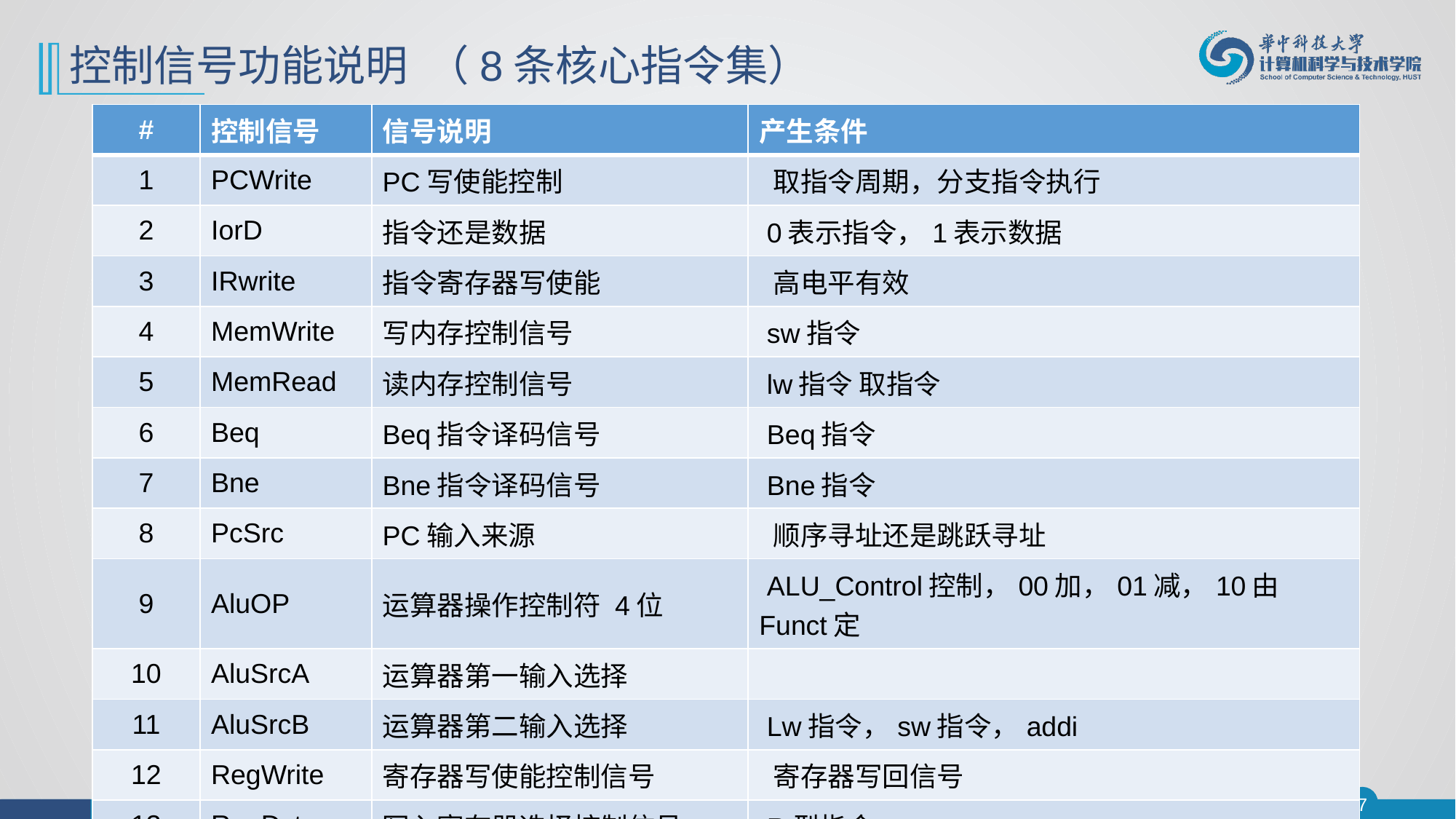

# 控制信号功能说明  （8条核心指令集）
| # | 控制信号 | 信号说明 | 产生条件 |
| --- | --- | --- | --- |
| 1 | PCWrite | PC写使能控制 | 取指令周期，分支指令执行 |
| 2 | IorD | 指令还是数据 | 0表示指令，1表示数据 |
| 3 | IRwrite | 指令寄存器写使能 | 高电平有效 |
| 4 | MemWrite | 写内存控制信号 | sw指令 |
| 5 | MemRead | 读内存控制信号 | lw指令 取指令 |
| 6 | Beq | Beq指令译码信号 | Beq指令 |
| 7 | Bne | Bne指令译码信号 | Bne指令 |
| 8 | PcSrc | PC输入来源 | 顺序寻址还是跳跃寻址 |
| 9 | AluOP | 运算器操作控制符 4位 | ALU\_Control控制，00加，01减，10由Funct定 |
| 10 | AluSrcA | 运算器第一输入选择 |  |
| 11 | AluSrcB | 运算器第二输入选择 | Lw指令，sw指令，addi |
| 12 | RegWrite | 寄存器写使能控制信号 | 寄存器写回信号 |
| 13 | RegDst | 写入寄存器选择控制信号 | R型指令 |
| 14 | MemToReg | 写入寄存器的数据来自存储器 | lw指令 |